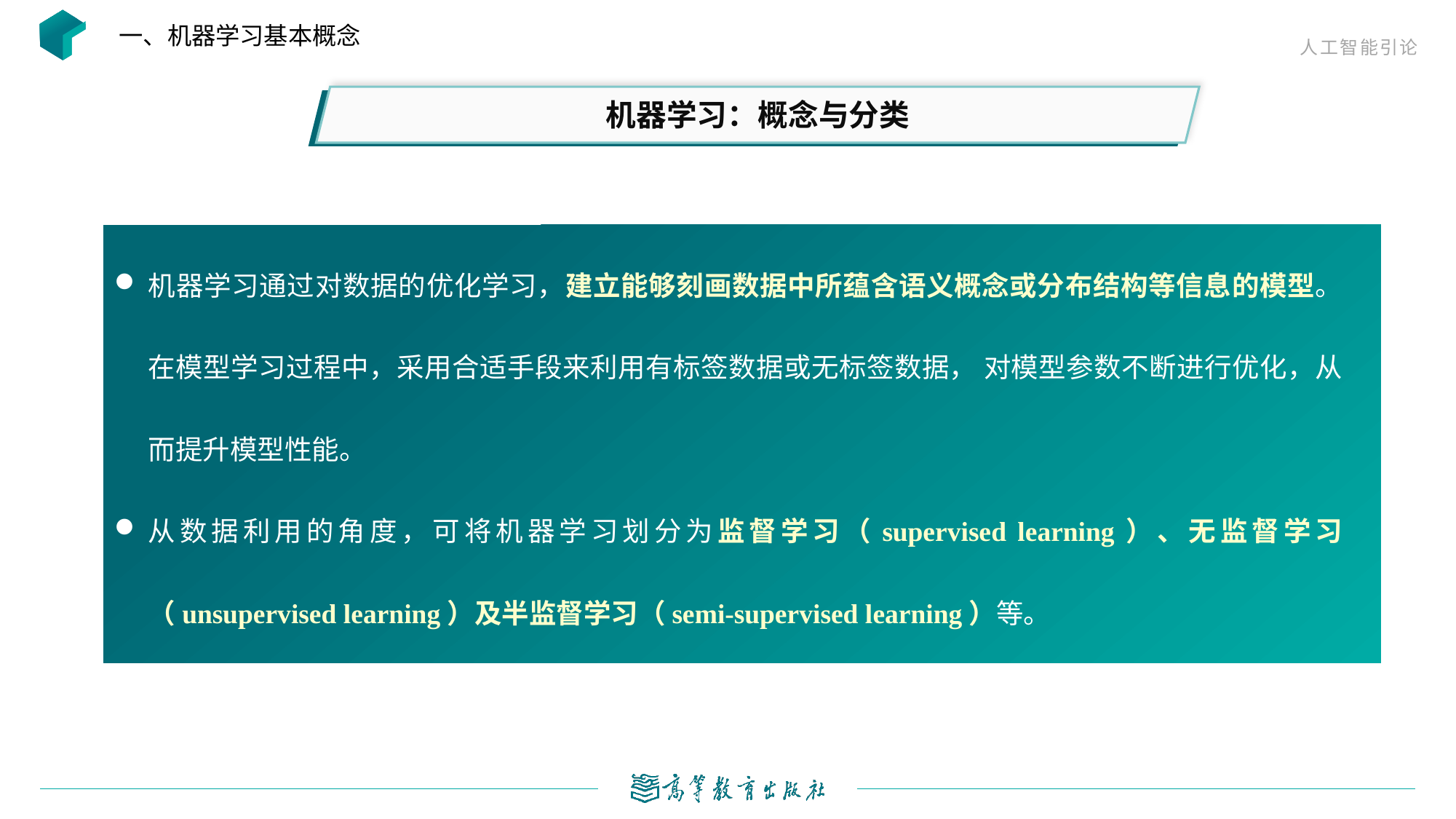

一、机器学习基本概念

机器学习：概念与分类
机器学习通过对数据的优化学习，建立能够刻画数据中所蕴含语义概念或分布结构等信息的模型。在模型学习过程中，采用合适手段来利用有标签数据或无标签数据， 对模型参数不断进行优化，从而提升模型性能。
从数据利用的角度，可将机器学习划分为监督学习（supervised learning）、无监督学习（unsupervised learning）及半监督学习（semi-supervised learning）等。